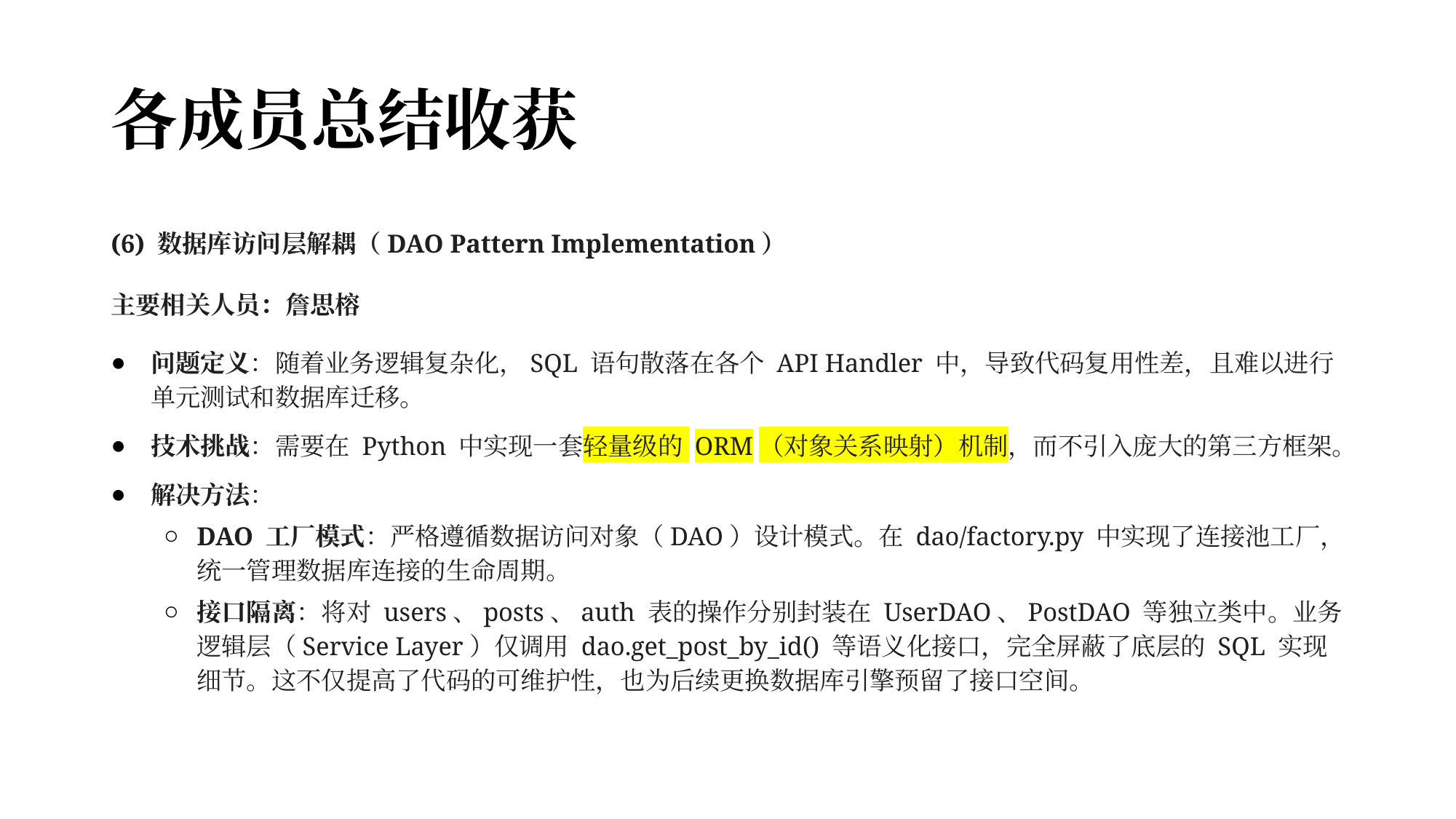

# 各成员总结收获
(6) 数据库访问层解耦（DAO Pattern Implementation）
主要相关人员：詹思榕
问题定义：随着业务逻辑复杂化，SQL 语句散落在各个 API Handler 中，导致代码复用性差，且难以进行单元测试和数据库迁移。
技术挑战：需要在 Python 中实现一套轻量级的 ORM（对象关系映射）机制，而不引入庞大的第三方框架。
解决方法：
DAO 工厂模式：严格遵循数据访问对象（DAO）设计模式。在 dao/factory.py 中实现了连接池工厂，统一管理数据库连接的生命周期。
接口隔离：将对 users、posts、auth 表的操作分别封装在 UserDAO、PostDAO 等独立类中。业务逻辑层（Service Layer）仅调用 dao.get_post_by_id() 等语义化接口，完全屏蔽了底层的 SQL 实现细节。这不仅提高了代码的可维护性，也为后续更换数据库引擎预留了接口空间。